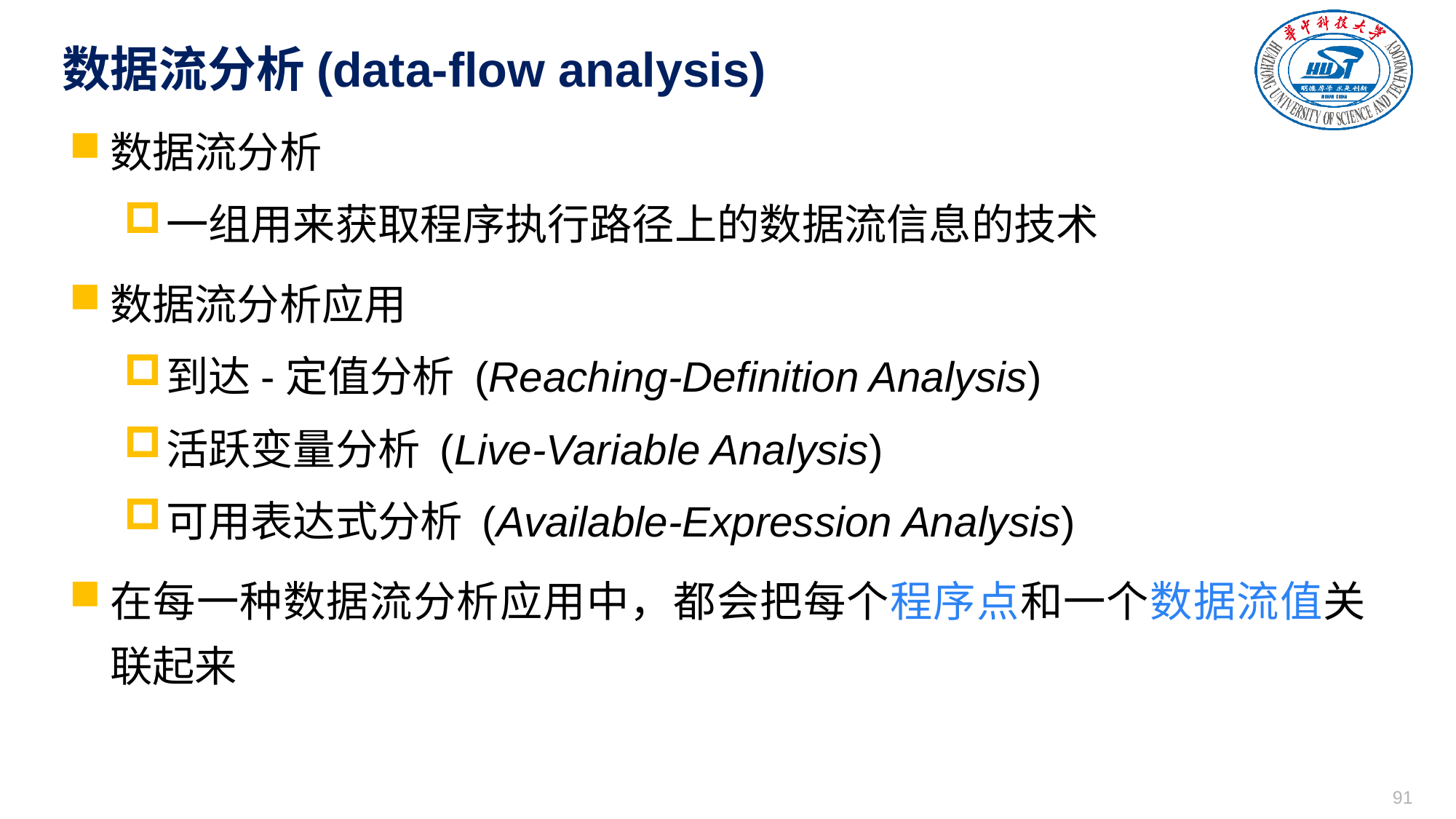

#
数据流分析(data-flow analysis)
数据流分析
一组用来获取程序执行路径上的数据流信息的技术
数据流分析应用
到达-定值分析 (Reaching-Definition Analysis)
活跃变量分析 (Live-Variable Analysis)
可用表达式分析 (Available-Expression Analysis)
在每一种数据流分析应用中，都会把每个程序点和一个数据流值关联起来

91